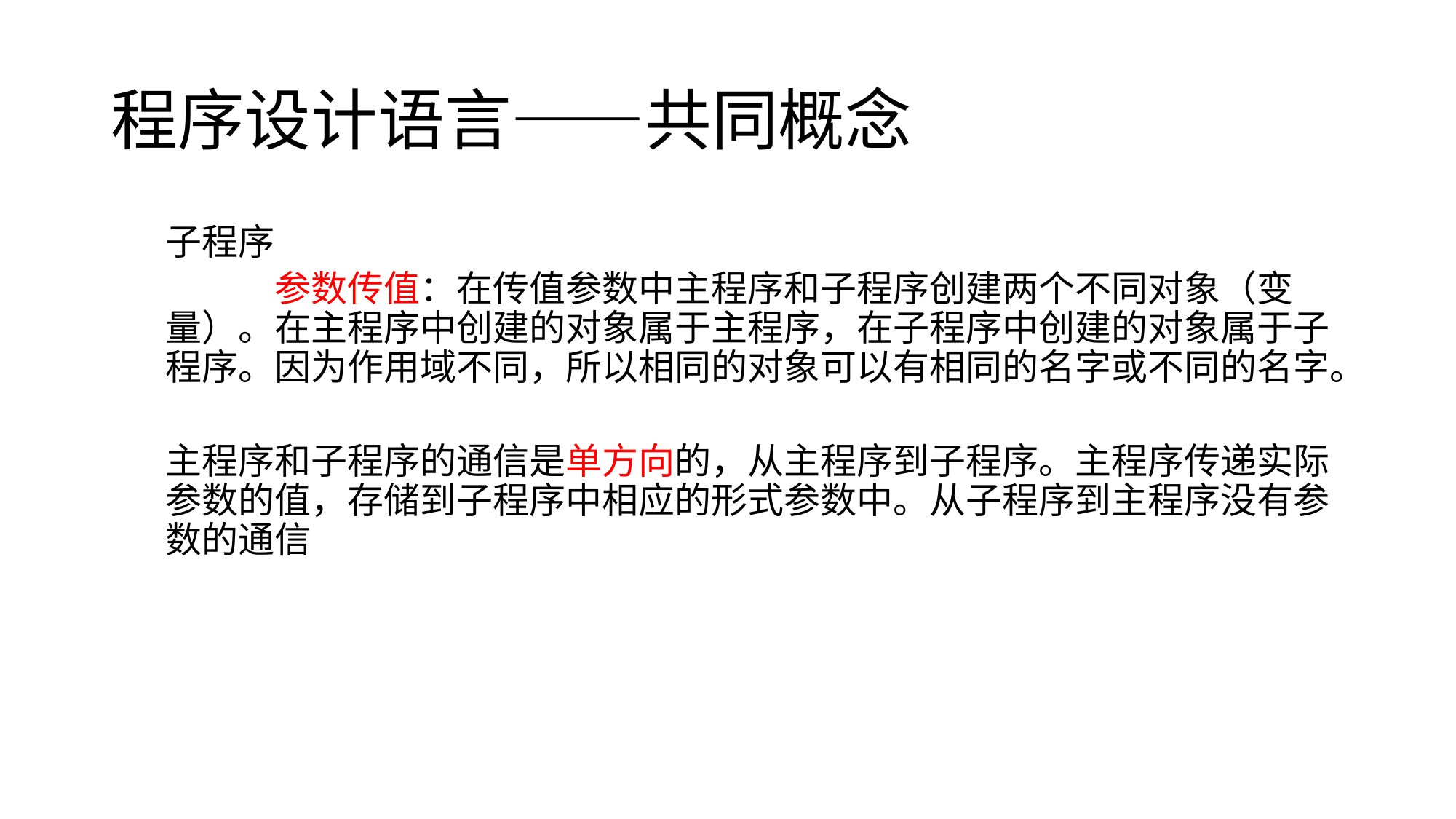

# 程序设计语言——共同概念
子程序
	参数传值：在传值参数中主程序和子程序创建两个不同对象（变量）。在主程序中创建的对象属于主程序，在子程序中创建的对象属于子程序。因为作用域不同，所以相同的对象可以有相同的名字或不同的名字。

主程序和子程序的通信是单方向的，从主程序到子程序。主程序传递实际参数的值，存储到子程序中相应的形式参数中。从子程序到主程序没有参数的通信